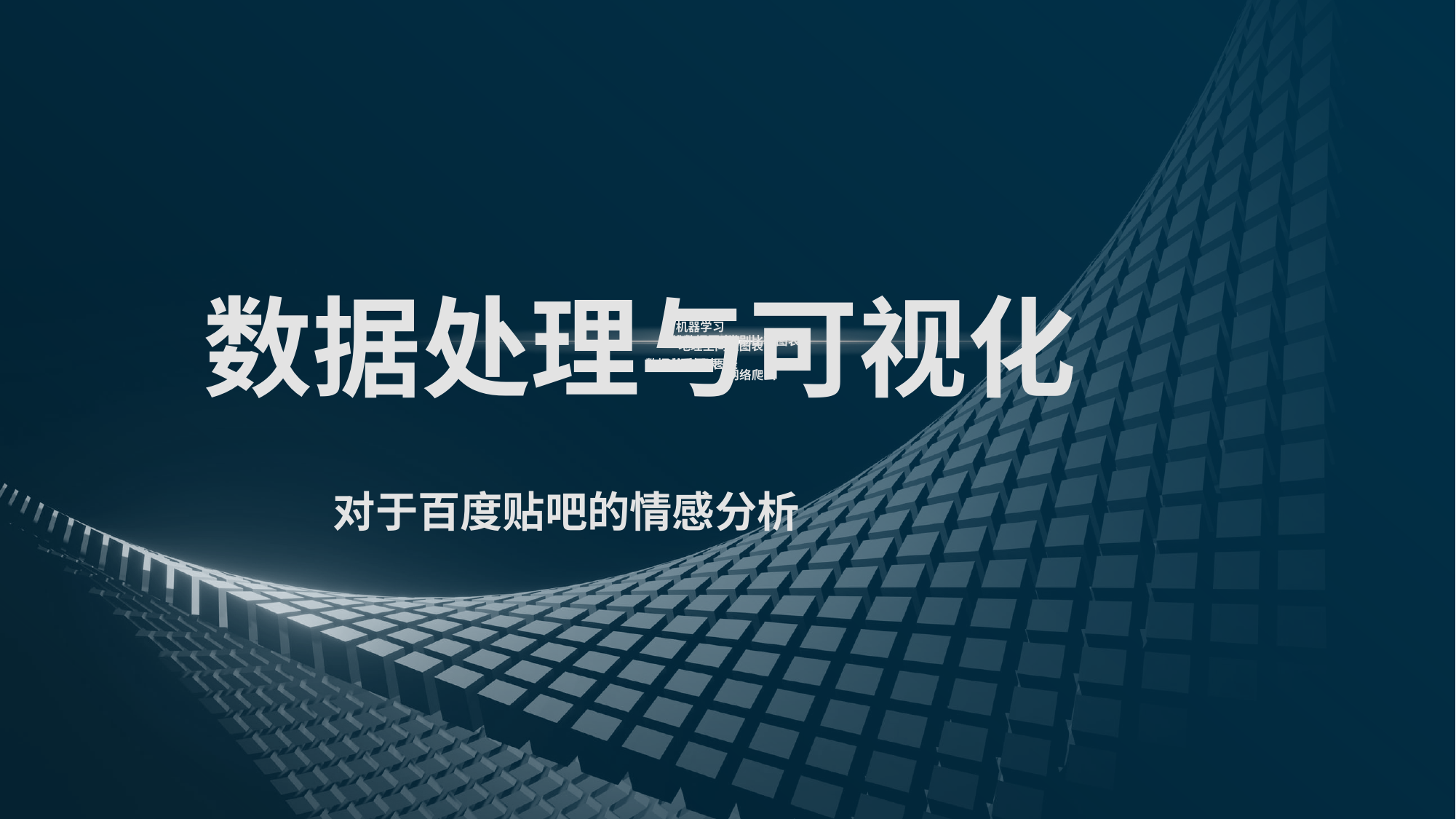

数据处理与可视化
机器学习
高维数据图表
类别比较图表
地理空间型图表
数据关系图表
时间序列图表
网络爬虫
对于百度贴吧的情感分析